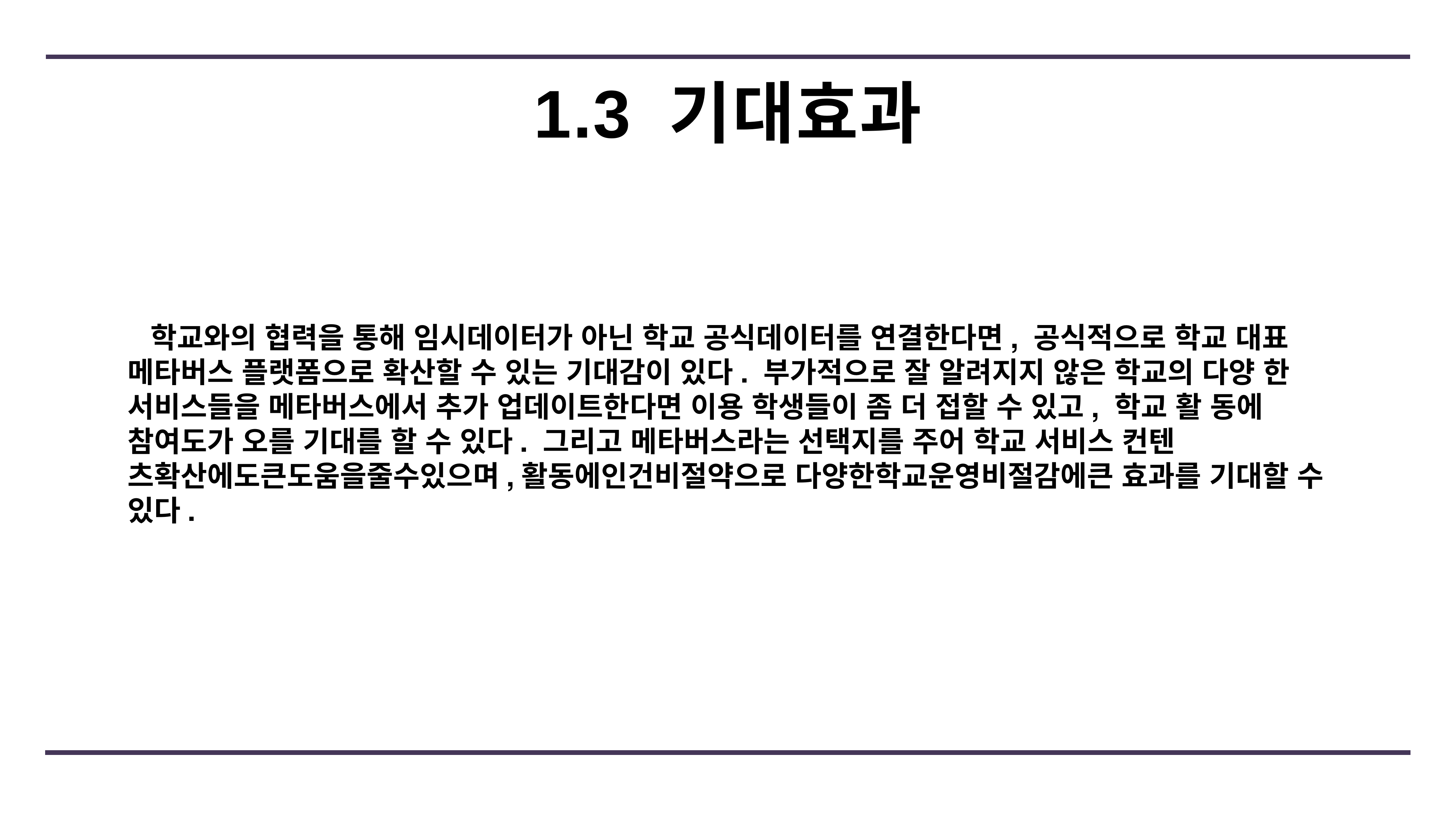

# 1.3 기대효과
  학교와의 협력을 통해 임시데이터가 아닌 학교 공식데이터를 연결한다면, 공식적으로 학교 대표 메타버스 플랫폼으로 확산할 수 있는 기대감이 있다. 부가적으로 잘 알려지지 않은 학교의 다양 한 서비스들을 메타버스에서 추가 업데이트한다면 이용 학생들이 좀 더 접할 수 있고, 학교 활 동에 참여도가 오를 기대를 할 수 있다. 그리고 메타버스라는 선택지를 주어 학교 서비스 컨텐 츠확산에도큰도움을줄수있으며,활동에인건비절약으로 다양한학교운영비절감에큰 효과를 기대할 수 있다.